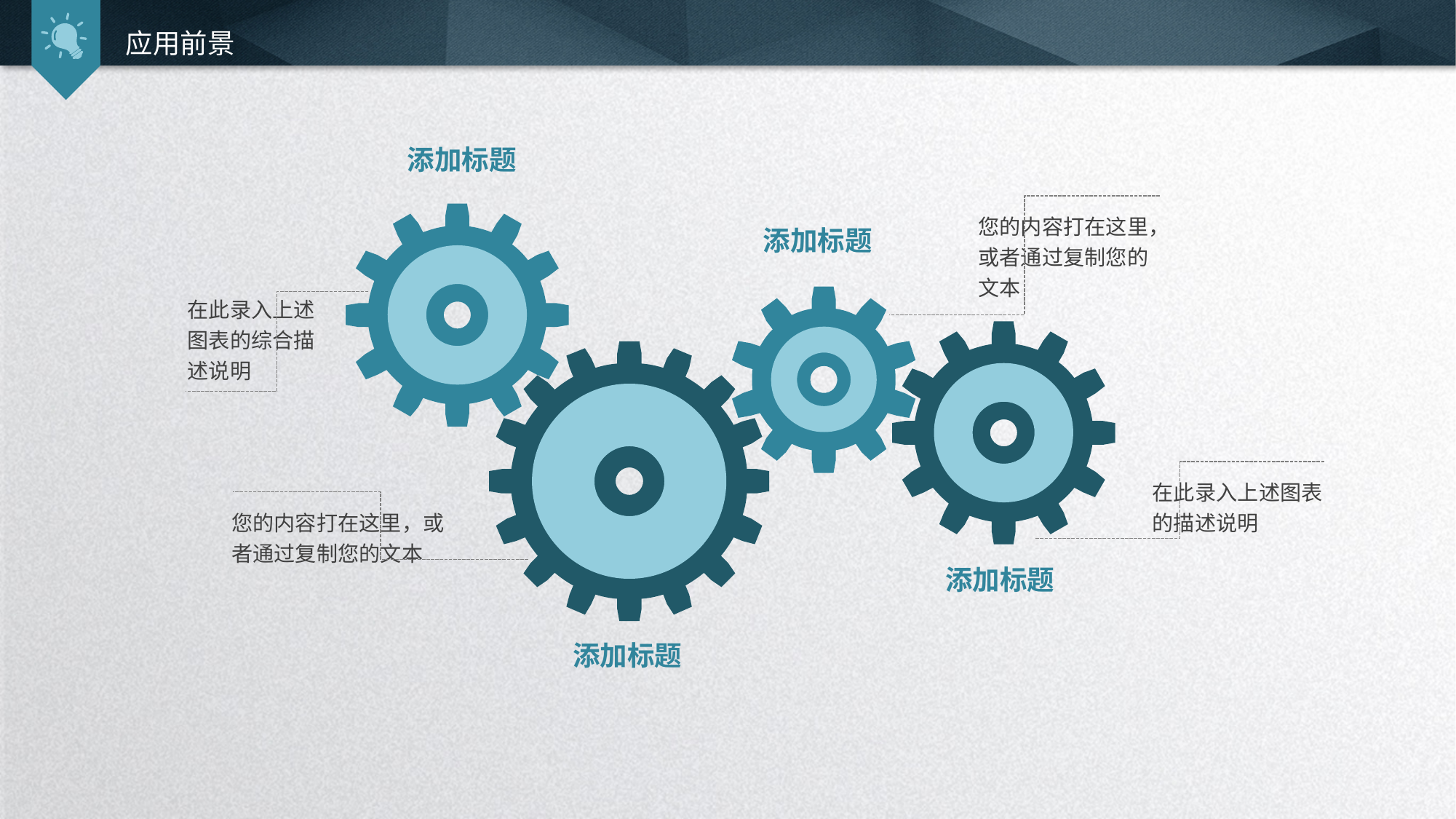

应用前景
添加标题

您的内容打在这里，或者通过复制您的文本
添加标题
在此录入上述图表的综合描述说明

在此录入上述图表的描述说明
您的内容打在这里，或者通过复制您的文本
添加标题
添加标题
延时符